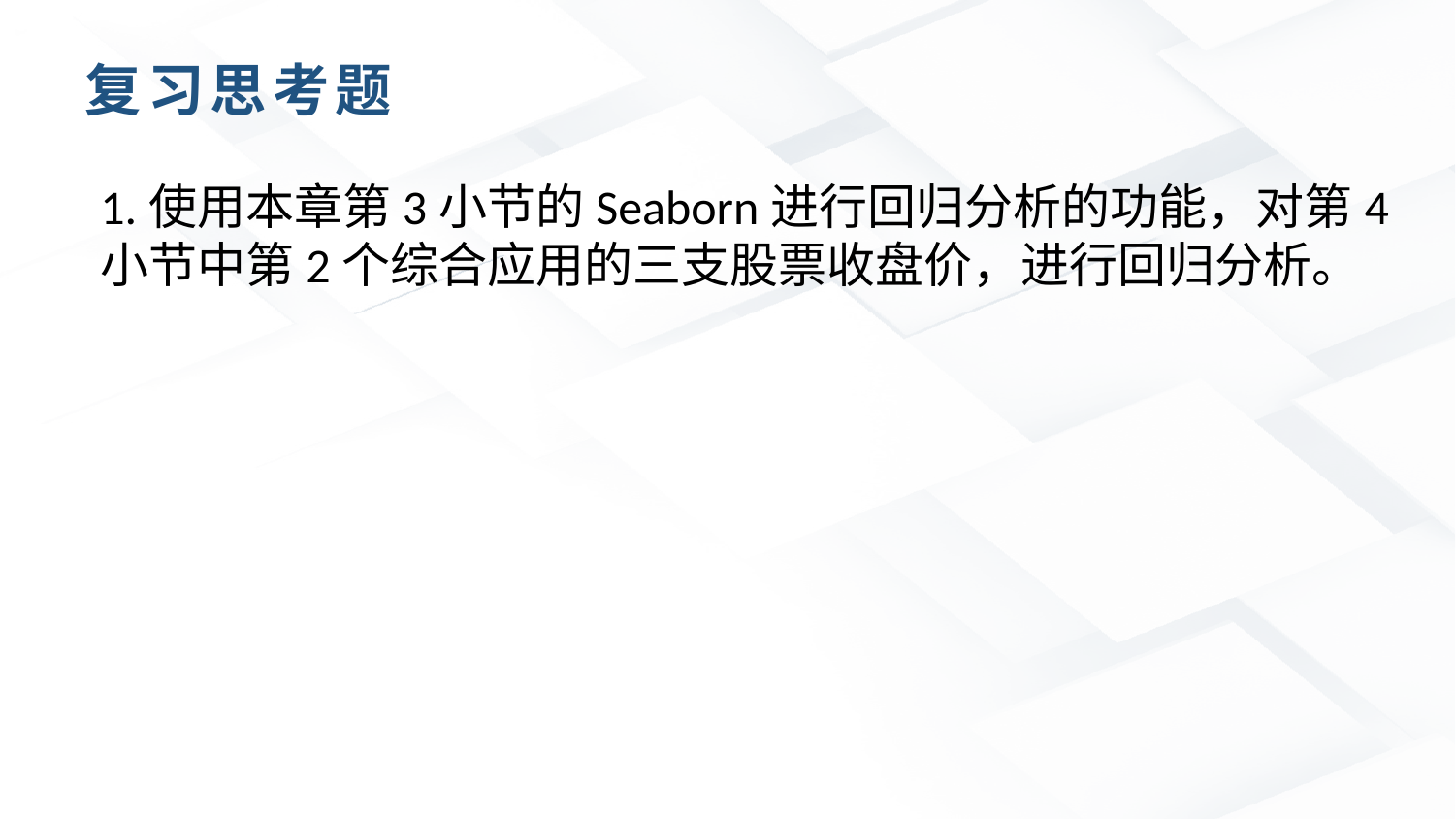

复习思考题
1.使用本章第3小节的Seaborn进行回归分析的功能，对第4小节中第2个综合应用的三支股票收盘价，进行回归分析。